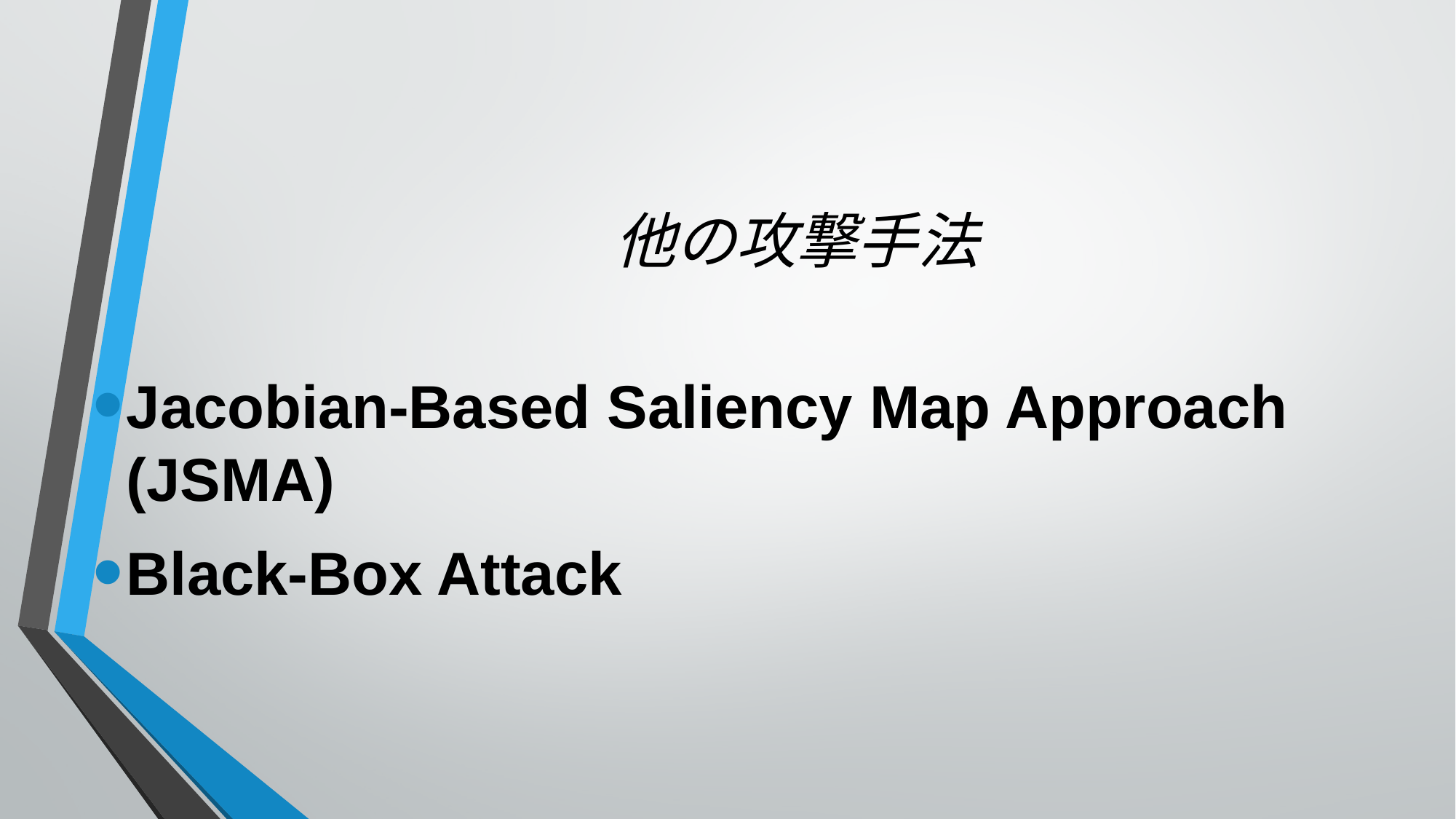

他の攻撃手法

Jacobian-Based Saliency Map Approach (JSMA)
Black-Box Attack